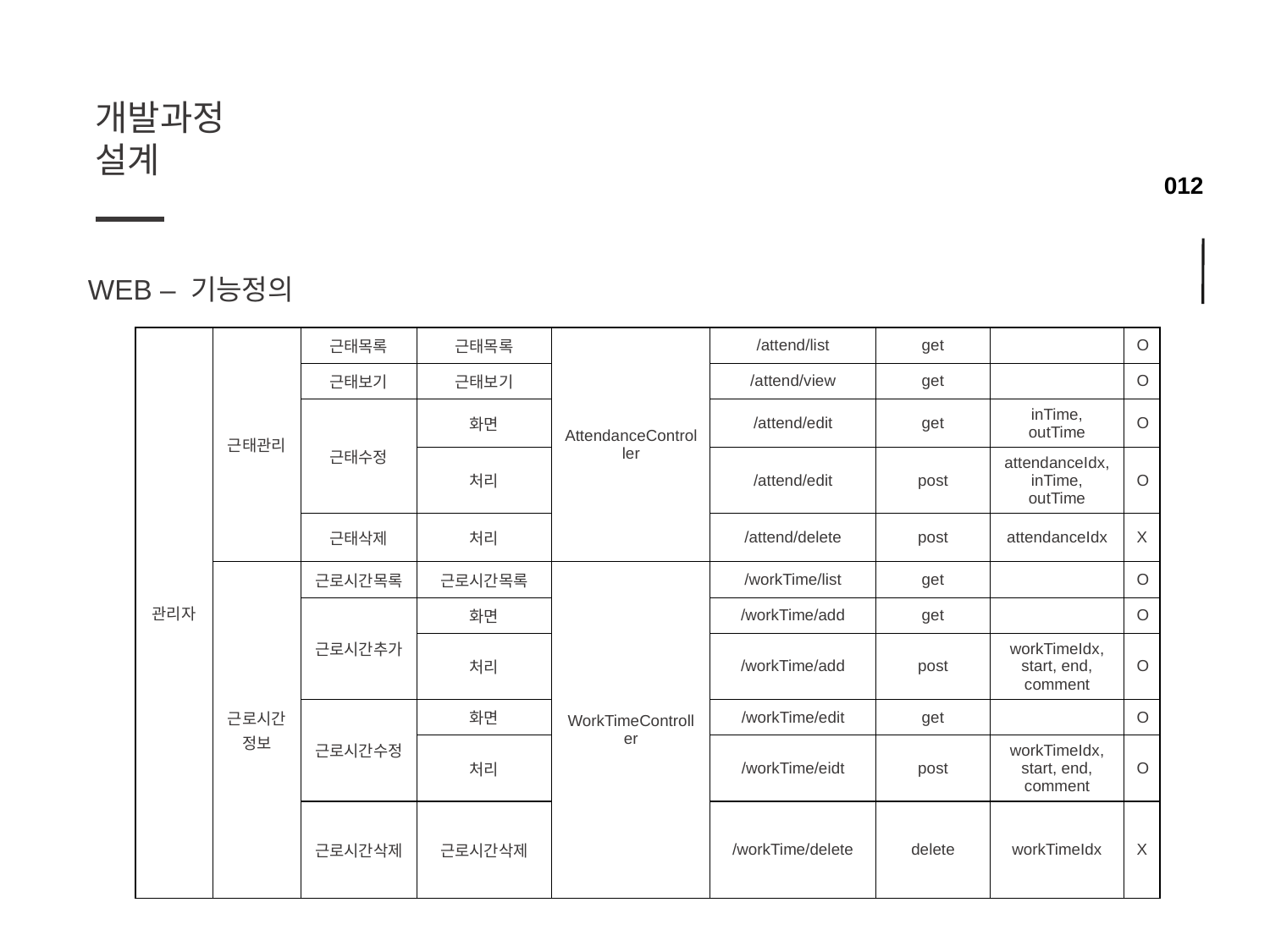

개발과정
설계
WEB – 기능정의
| 관리자 | 근태관리 | 근태목록 | 근태목록 | AttendanceController | /attend/list | get |  | O |
| --- | --- | --- | --- | --- | --- | --- | --- | --- |
|  |  | 근태보기 | 근태보기 |  | /attend/view | get |  | O |
|  |  | 근태수정 | 화면 |  | /attend/edit | get | inTime, outTime | O |
|  |  |  | 처리 |  | /attend/edit | post | attendanceIdx, inTime, outTime | O |
|  |  | 근태삭제 | 처리 |  | /attend/delete | post | attendanceIdx | X |
|  | 근로시간 정보 | 근로시간목록 | 근로시간목록 | WorkTimeController | /workTime/list | get |  | O |
|  |  | 근로시간추가 | 화면 |  | /workTime/add | get |  | O |
|  |  |  | 처리 |  | /workTime/add | post | workTimeIdx, start, end, comment | O |
|  |  | 근로시간수정 | 화면 |  | /workTime/edit | get |  | O |
|  |  |  | 처리 |  | /workTime/eidt | post | workTimeIdx, start, end, comment | O |
|  |  | 근로시간삭제 | 근로시간삭제 |  | /workTime/delete | delete | workTimeIdx | X |